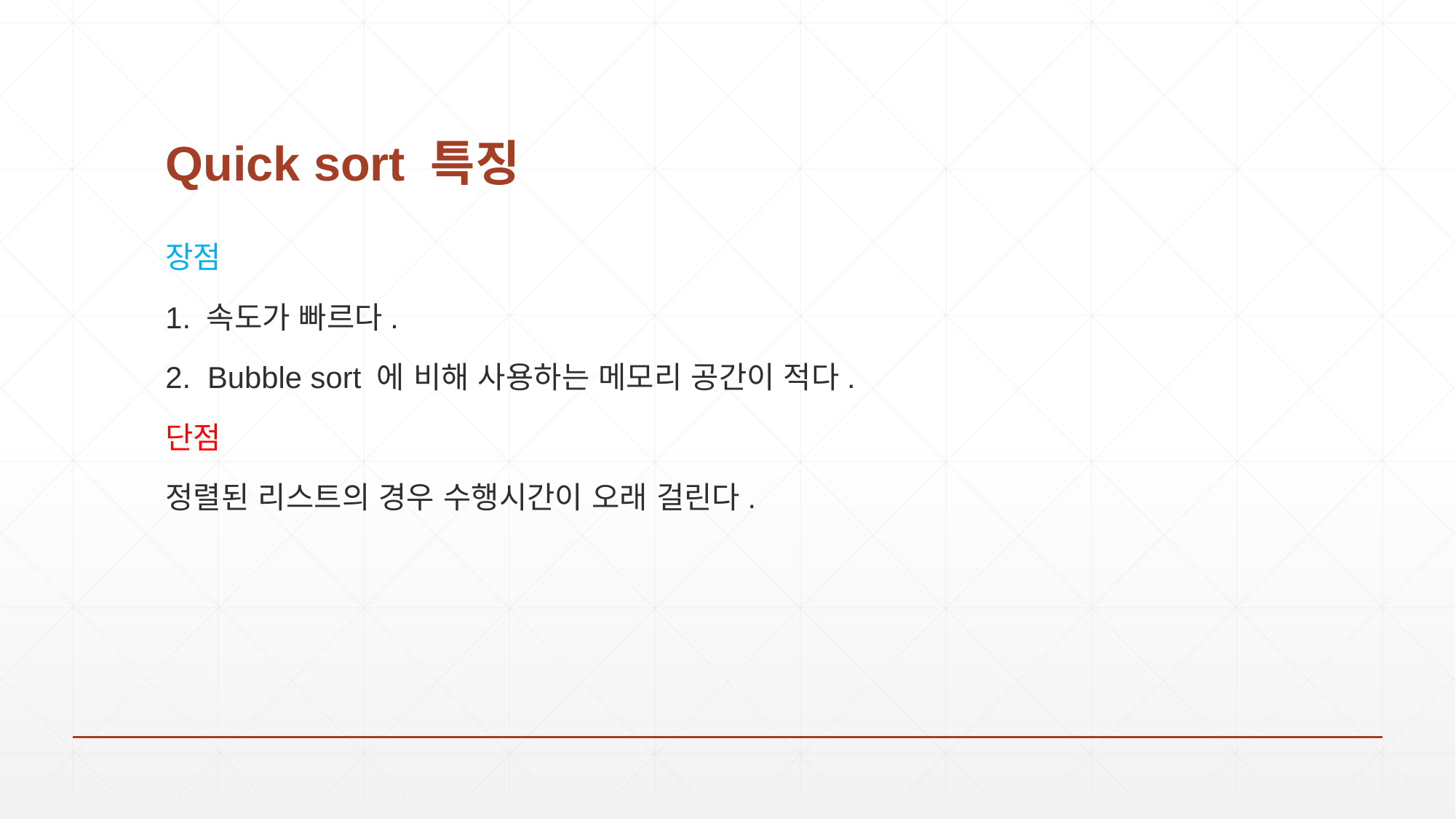

# Quick sort 특징
장점
1. 속도가 빠르다.
2.  Bubble sort 에 비해 사용하는 메모리 공간이 적다.
단점
정렬된 리스트의 경우 수행시간이 오래 걸린다.